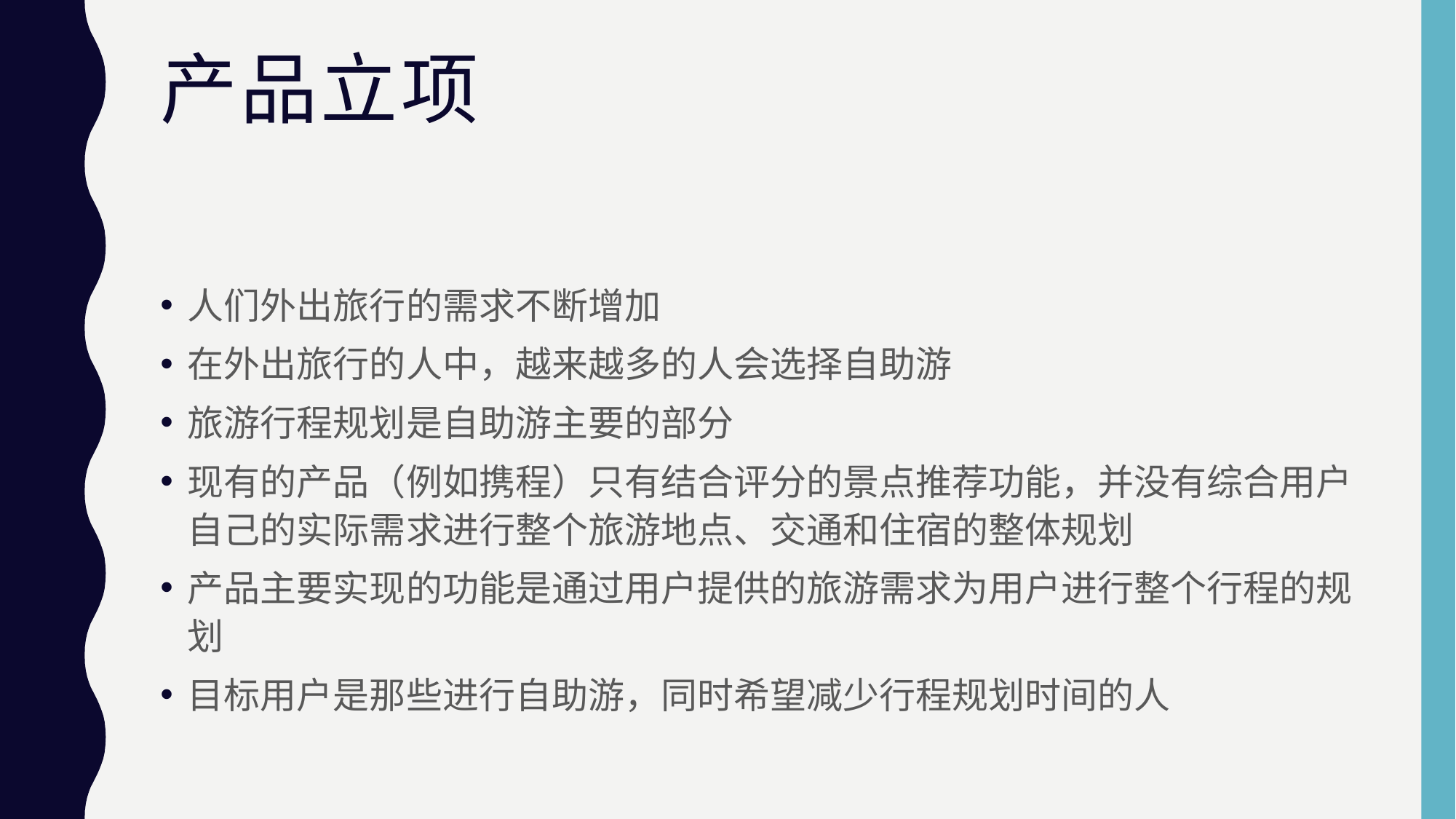

# 产品立项
人们外出旅行的需求不断增加
在外出旅行的人中，越来越多的人会选择自助游
旅游行程规划是自助游主要的部分
现有的产品（例如携程）只有结合评分的景点推荐功能，并没有综合用户自己的实际需求进行整个旅游地点、交通和住宿的整体规划
产品主要实现的功能是通过用户提供的旅游需求为用户进行整个行程的规划
目标用户是那些进行自助游，同时希望减少行程规划时间的人